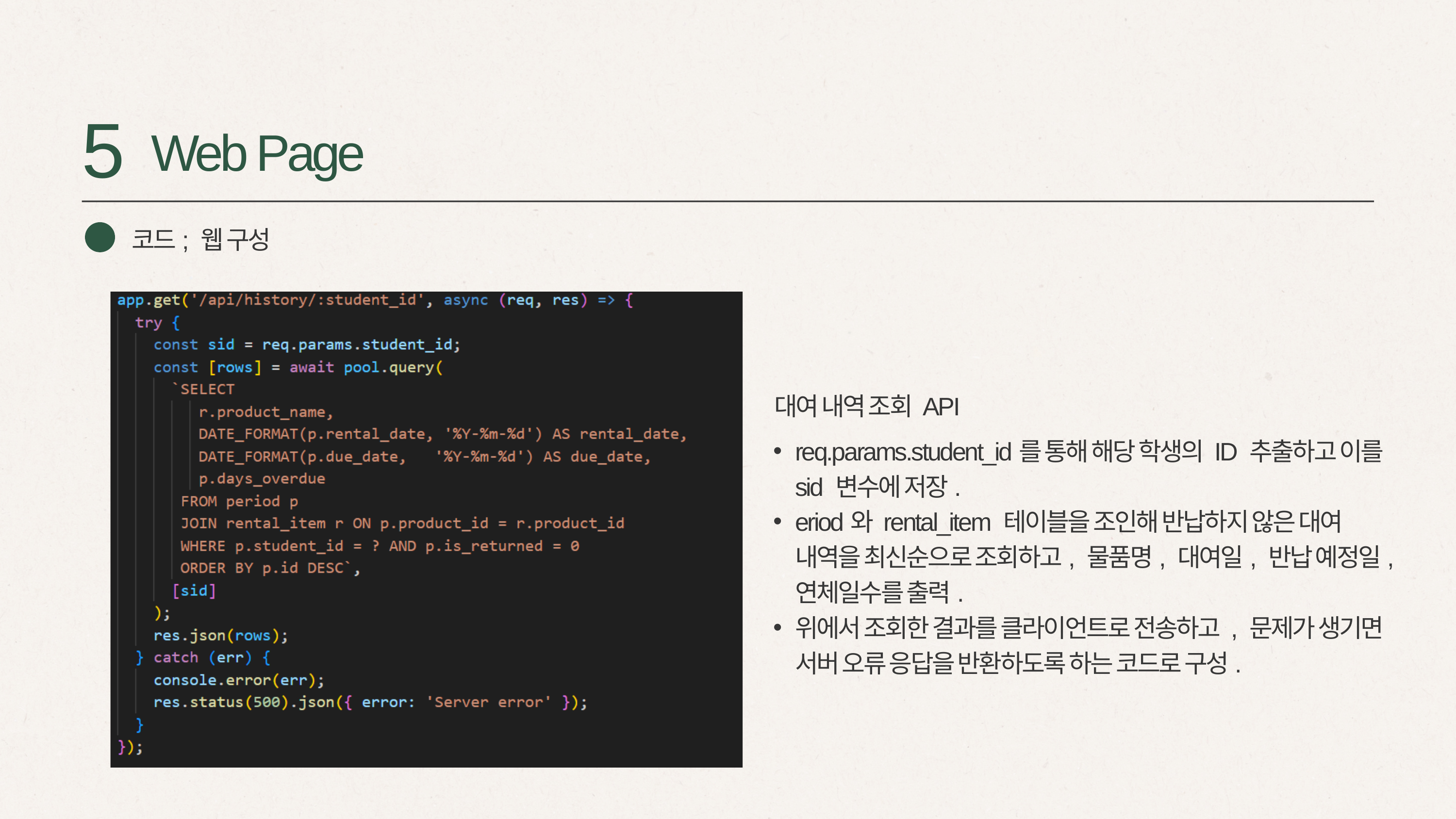

5
Web Page

코드; 웹 구성

대여 내역 조회 API
req.params.student_id를 통해 해당 학생의 ID 추출하고 이를 sid 변수에 저장.
eriod와 rental_item 테이블을 조인해 반납하지 않은 대여 내역을 최신순으로 조회하고, 물품명, 대여일, 반납 예정일, 연체일수를 출력.
위에서 조회한 결과를 클라이언트로 전송하고 , 문제가 생기면 서버 오류 응답을 반환하도록 하는 코드로 구성.